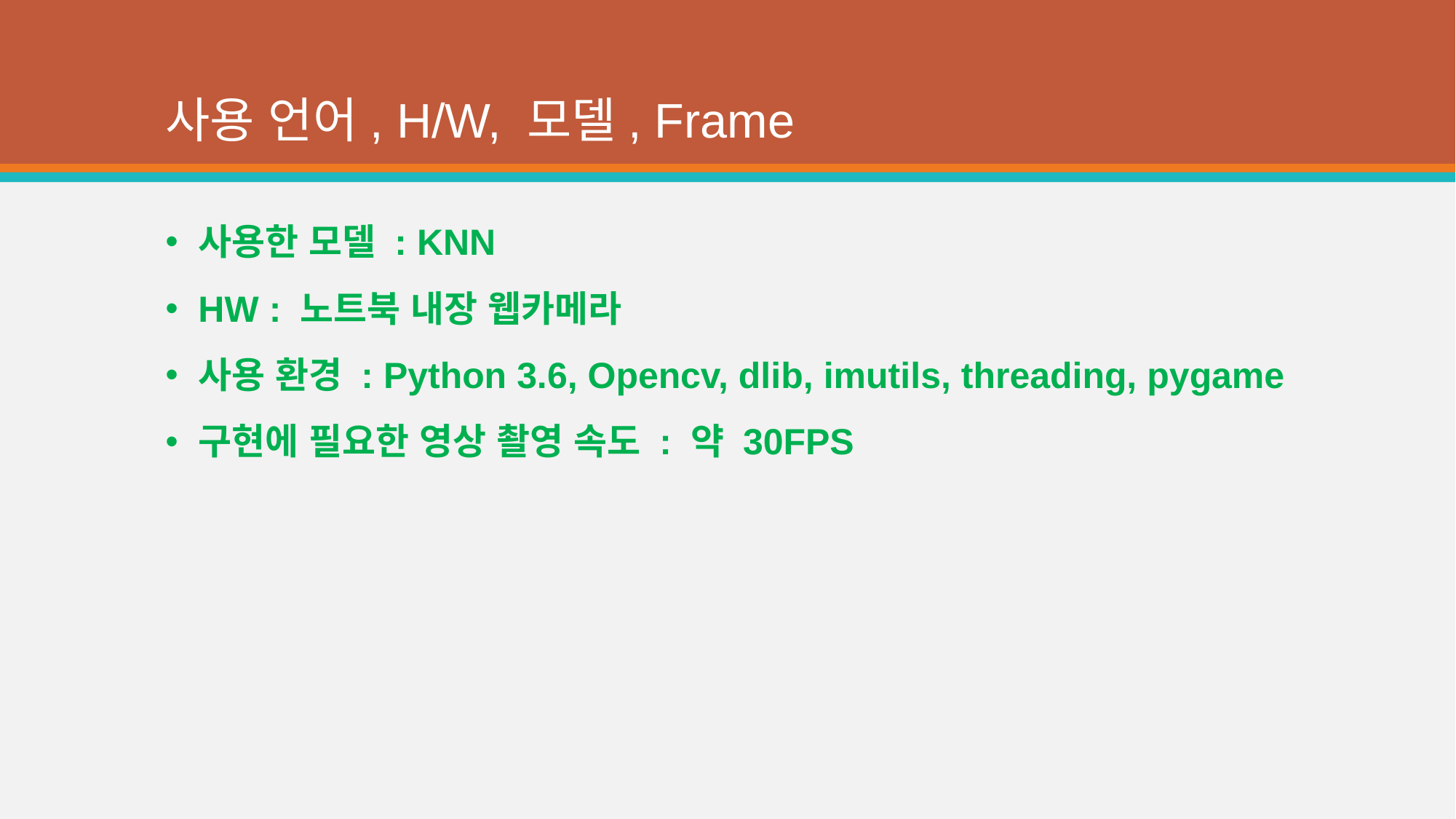

# 사용 언어, H/W, 모델, Frame
사용한 모델 : KNN
HW : 노트북 내장 웹카메라
사용 환경 : Python 3.6, Opencv, dlib, imutils, threading, pygame
구현에 필요한 영상 촬영 속도 : 약 30FPS